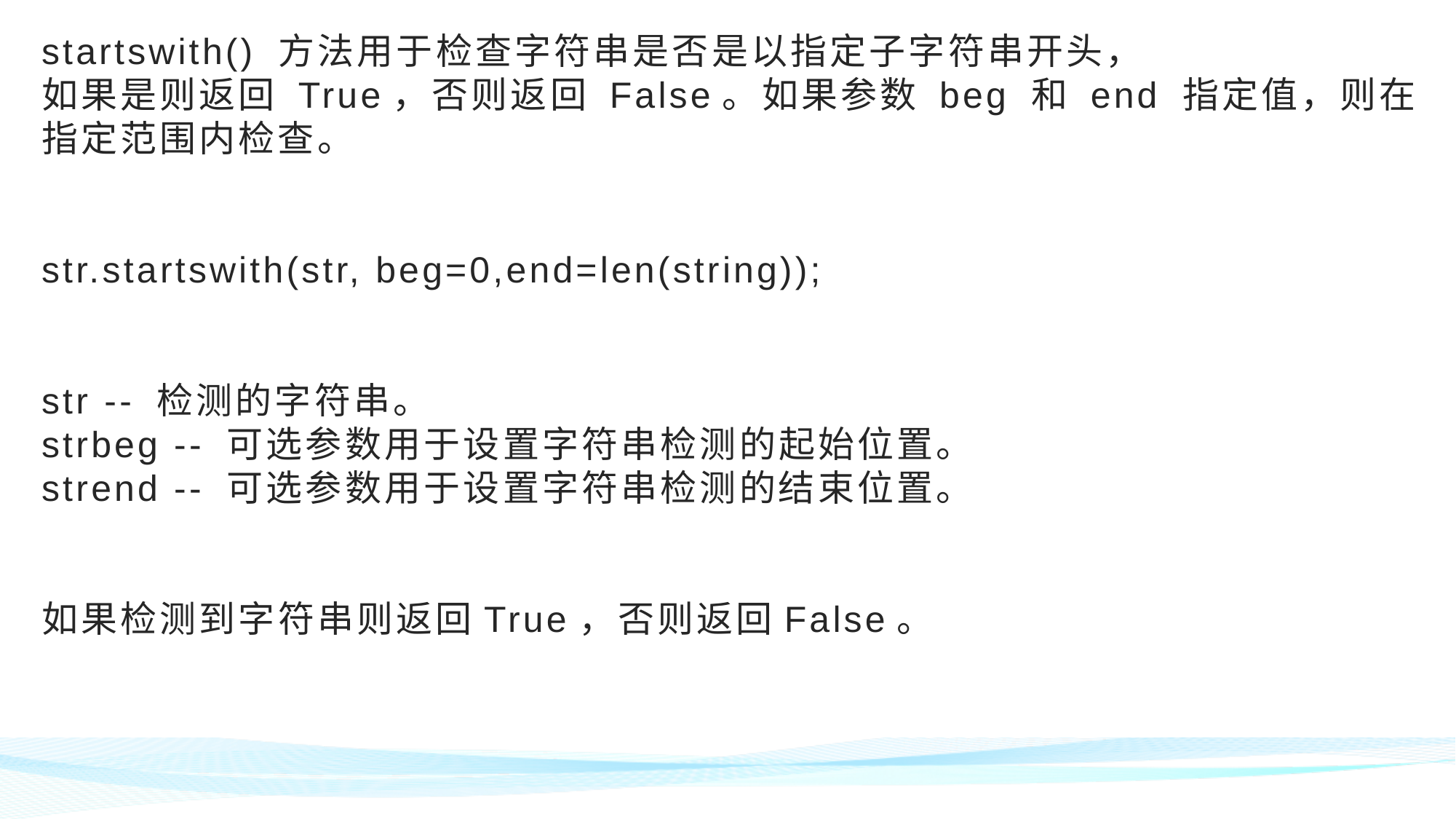

# startswith() 方法用于检查字符串是否是以指定子字符串开头， 如果是则返回 True，否则返回 False。如果参数 beg 和 end 指定值，则在指定范围内检查。 str.startswith(str, beg=0,end=len(string)); str -- 检测的字符串。 strbeg -- 可选参数用于设置字符串检测的起始位置。 strend -- 可选参数用于设置字符串检测的结束位置。 如果检测到字符串则返回True，否则返回False。